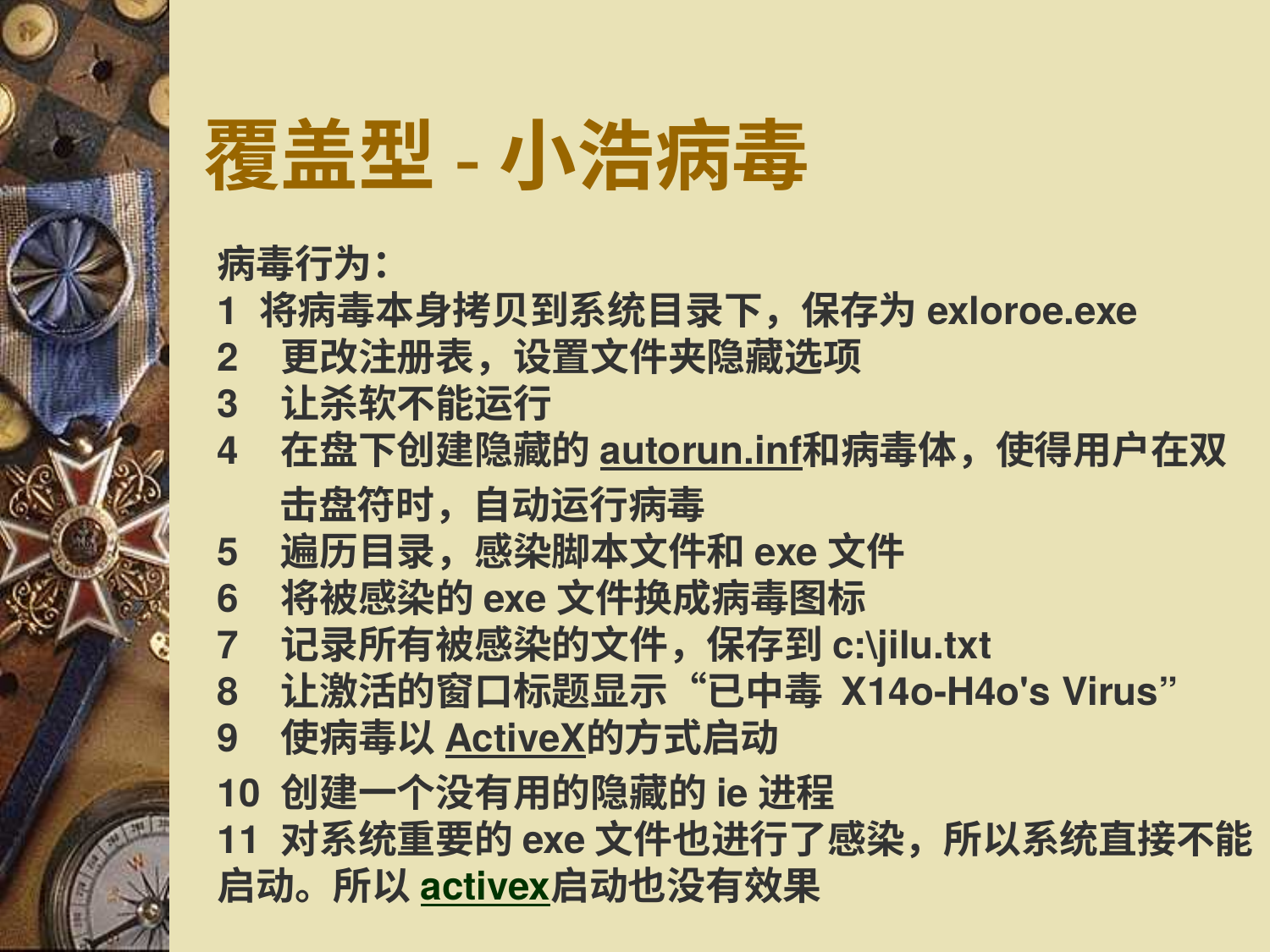

# 覆盖型-小浩病毒
病毒行为：
1 将病毒本身拷贝到系统目录下，保存为exloroe.exe
2   更改注册表，设置文件夹隐藏选项
3   让杀软不能运行
4   在盘下创建隐藏的autorun.inf和病毒体，使得用户在双           击盘符时，自动运行病毒
5   遍历目录，感染脚本文件和exe文件
6   将被感染的exe文件换成病毒图标
7   记录所有被感染的文件，保存到c:\jilu.txt
8   让激活的窗口标题显示“已中毒 X14o-H4o's Virus”
9   使病毒以ActiveX的方式启动
10 创建一个没有用的隐藏的ie进程
11 对系统重要的exe文件也进行了感染，所以系统直接不能启动。所以activex启动也没有效果